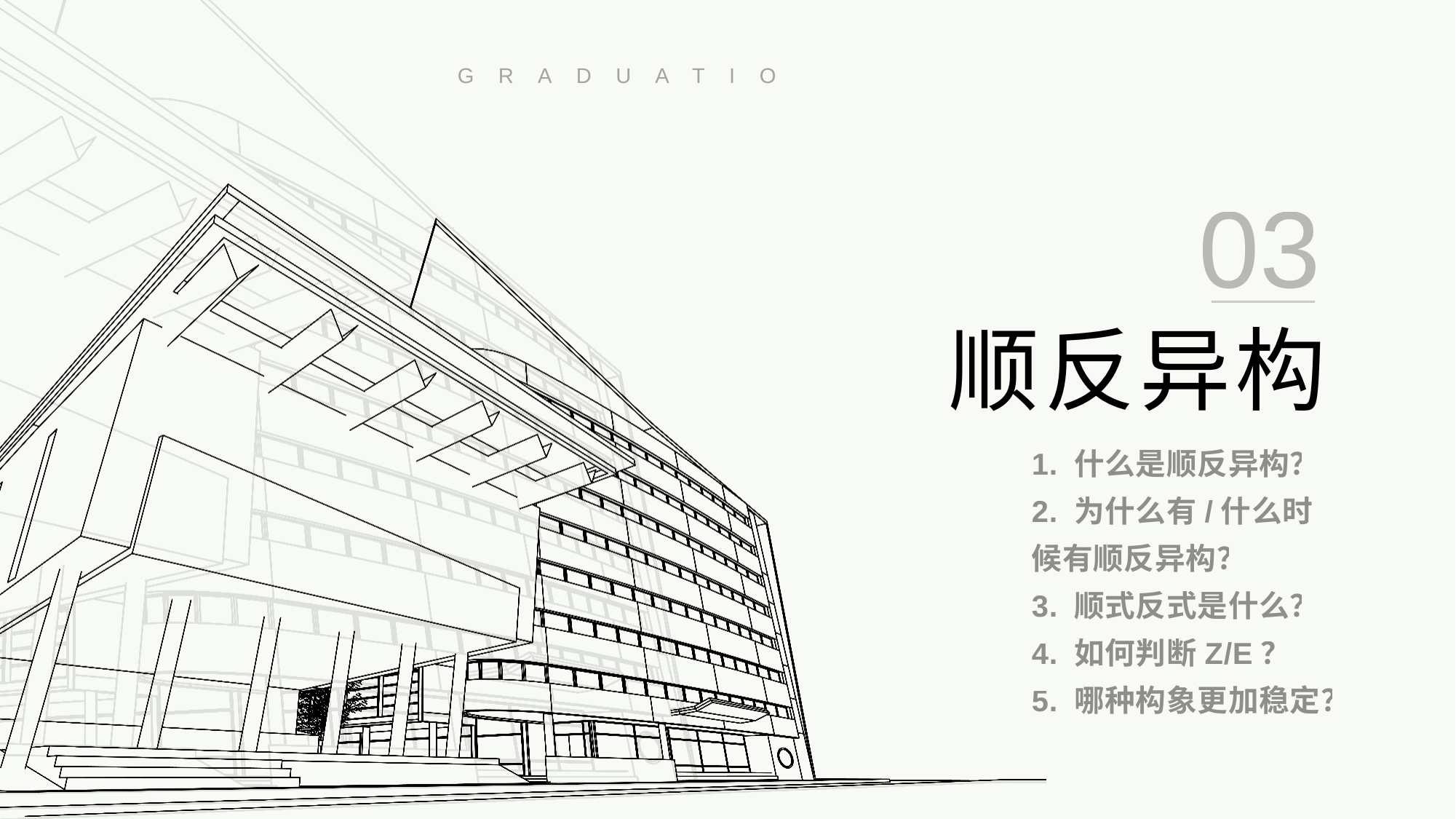

GRADUATION THESIS DEFENSES
03
顺反异构
1. 什么是顺反异构？
2. 为什么有/什么时候有顺反异构？
3. 顺式反式是什么？
4. 如何判断Z/E？
5. 哪种构象更加稳定？